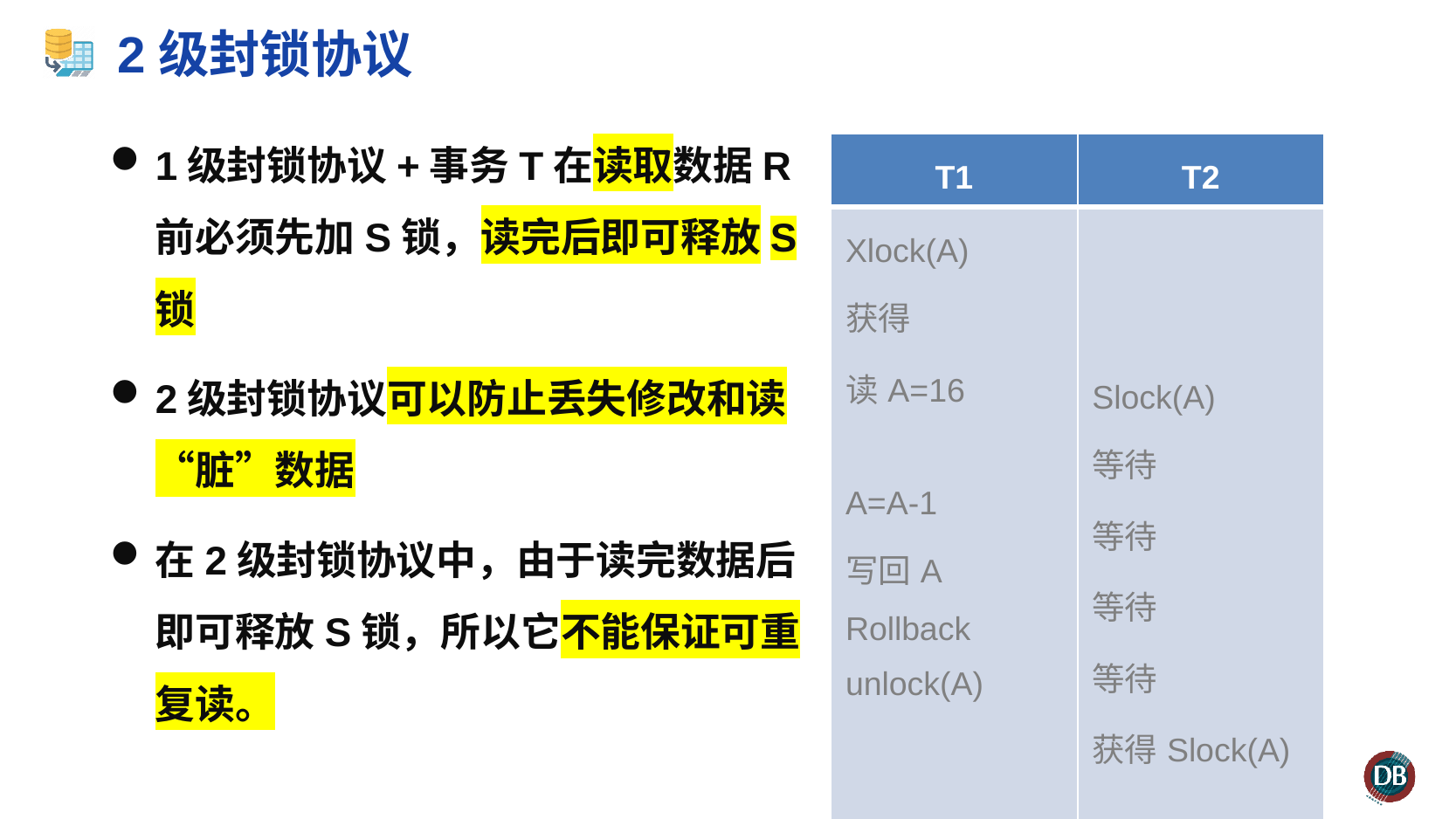

# 2级封锁协议
1级封锁协议+事务T在读取数据R前必须先加S锁，读完后即可释放S锁
2级封锁协议可以防止丢失修改和读“脏”数据
在2级封锁协议中，由于读完数据后即可释放S锁，所以它不能保证可重复读。
| T1 | T2 |
| --- | --- |
| Xlock(A) 获得 读A=16 A=A-1 写回A Rollback unlock(A) | Slock(A) 等待 等待 等待 等待 获得Slock(A) 读A＝16 |